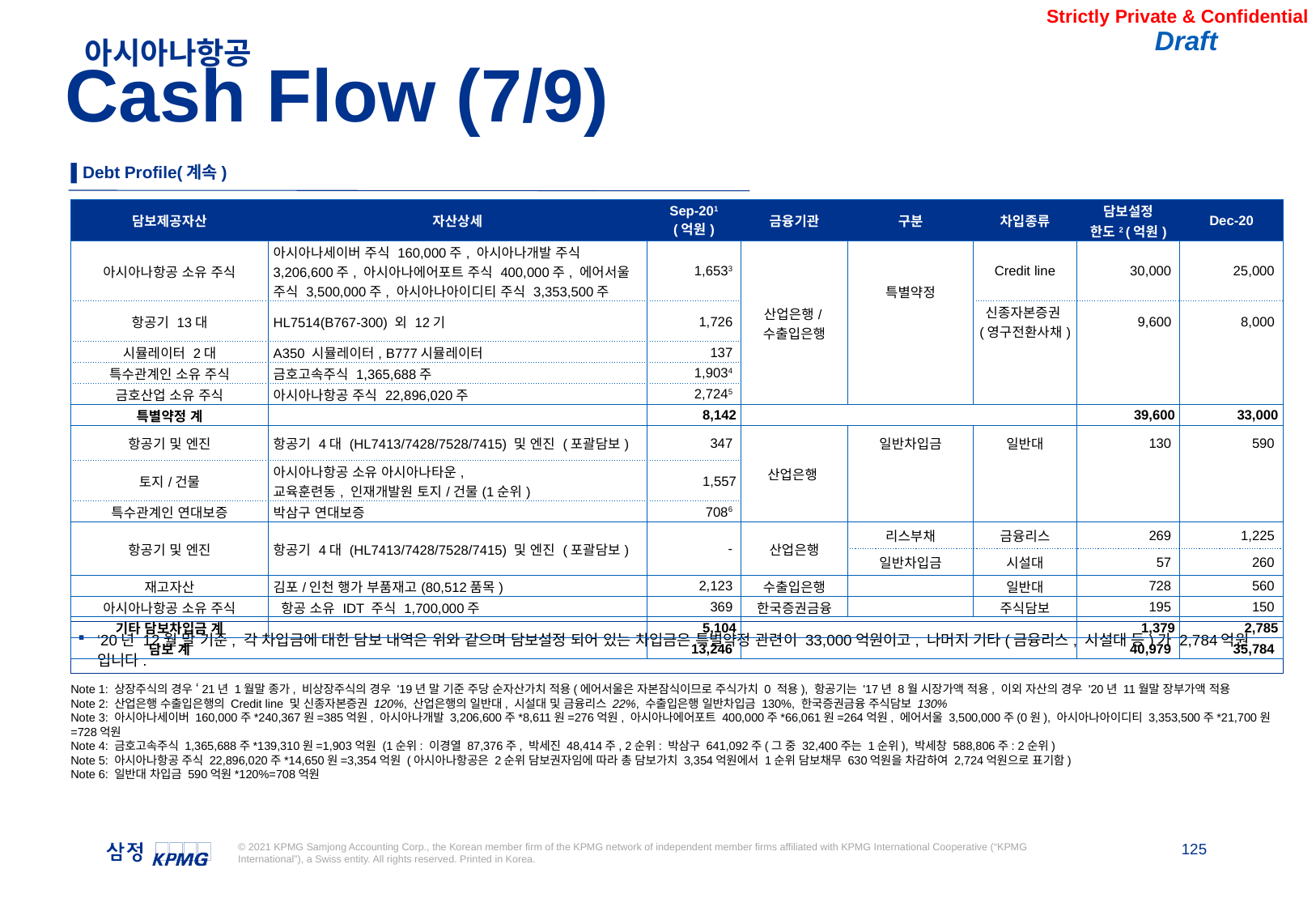

아시아나항공
Cash Flow (7/9)
▌Debt Profile(계속)

| 담보제공자산 | 자산상세 | Sep-201 (억원) | 금융기관 | 구분 | 차입종류 | 담보설정 한도2 (억원) | Dec-20 |
| --- | --- | --- | --- | --- | --- | --- | --- |
| 아시아나항공 소유 주식 | 아시아나세이버 주식 160,000주, 아시아나개발 주식 3,206,600주, 아시아나에어포트 주식 400,000주, 에어서울 주식 3,500,000주, 아시아나아이디티 주식 3,353,500주 | 1,6533 | 산업은행/수출입은행 | 특별약정 | Credit line | 30,000 | 25,000 |
| 항공기 13대 | HL7514(B767-300) 외 12기 | 1,726 |  |  | 신종자본증권(영구전환사채) | 9,600 | 8,000 |
| 시뮬레이터 2대 | A350 시뮬레이터, B777시뮬레이터 | 137 |  |  |  |  |  |
| 특수관계인 소유 주식 | 금호고속주식 1,365,688주 | 1,9034 |  |  |  |  |  |
| 금호산업 소유 주식 | 아시아나항공 주식 22,896,020주 | 2,7245 |  |  |  |  |  |
| 특별약정 계 |  | 8,142 |  |  |  | 39,600 | 33,000 |
| 항공기 및 엔진 | 항공기 4대 (HL7413/7428/7528/7415) 및 엔진 (포괄담보) | 347 | 산업은행 | 일반차입금 | 일반대 | 130 | 590 |
| 토지/건물 | 아시아나항공 소유 아시아나타운, 교육훈련동, 인재개발원 토지/건물(1순위) | 1,557 |  |  |  |  |  |
| 특수관계인 연대보증 | 박삼구 연대보증 | 7086 |  |  |  |  |  |
| 항공기 및 엔진 | 항공기 4대 (HL7413/7428/7528/7415) 및 엔진 (포괄담보) | - | 산업은행 | 리스부채 | 금융리스 | 269 | 1,225 |
|  |  |  |  | 일반차입금 | 시설대 | 57 | 260 |
| 재고자산 | 김포/인천 행가 부품재고(80,512품목) | 2,123 | 수출입은행 |  | 일반대 | 728 | 560 |
| 아시아나항공 소유 주식 | 항공 소유 IDT 주식 1,700,000주 | 369 | 한국증권금융 |  | 주식담보 | 195 | 150 |
| 기타 담보차입금 계 |  | 5,104 |  |  |  | 1,379 | 2,785 |
| 담보 계 |  | 13,246 |  |  |  | 40,979 | 35,784 |
‘20년 12월 말 기준, 각 차입금에 대한 담보 내역은 위와 같으며 담보설정 되어 있는 차입금은 특별약정 관련이 33,000억원이고, 나머지 기타(금융리스, 시설대 등)가 2,784억원 입니다.
Note 1: 상장주식의 경우 ‘21년 1월말 종가, 비상장주식의 경우 '19년 말 기준 주당 순자산가치 적용(에어서울은 자본잠식이므로 주식가치 0 적용), 항공기는 '17년 8월 시장가액 적용, 이외 자산의 경우 '20년 11월말 장부가액 적용
Note 2: 산업은행 수출입은행의 Credit line 및 신종자본증권 120%, 산업은행의 일반대, 시설대 및 금융리스 22%, 수출입은행 일반차입금 130%, 한국증권금융 주식담보 130%
Note 3: 아시아나세이버 160,000주*240,367원=385억원, 아시아나개발 3,206,600주*8,611원=276억원, 아시아나에어포트 400,000주*66,061원=264억원, 에어서울 3,500,000주(0원), 아시아나아이디티 3,353,500주*21,700원=728억원
Note 4: 금호고속주식 1,365,688주*139,310원=1,903억원 (1순위: 이경열 87,376주, 박세진 48,414주, 2순위: 박삼구 641,092주(그 중 32,400주는 1순위), 박세창 588,806주: 2순위)
Note 5: 아시아나항공 주식 22,896,020주*14,650원=3,354억원 (아시아나항공은 2순위 담보권자임에 따라 총 담보가치 3,354억원에서 1순위 담보채무 630억원을 차감하여 2,724억원으로 표기함)
Note 6: 일반대 차입금 590억원*120%=708억원